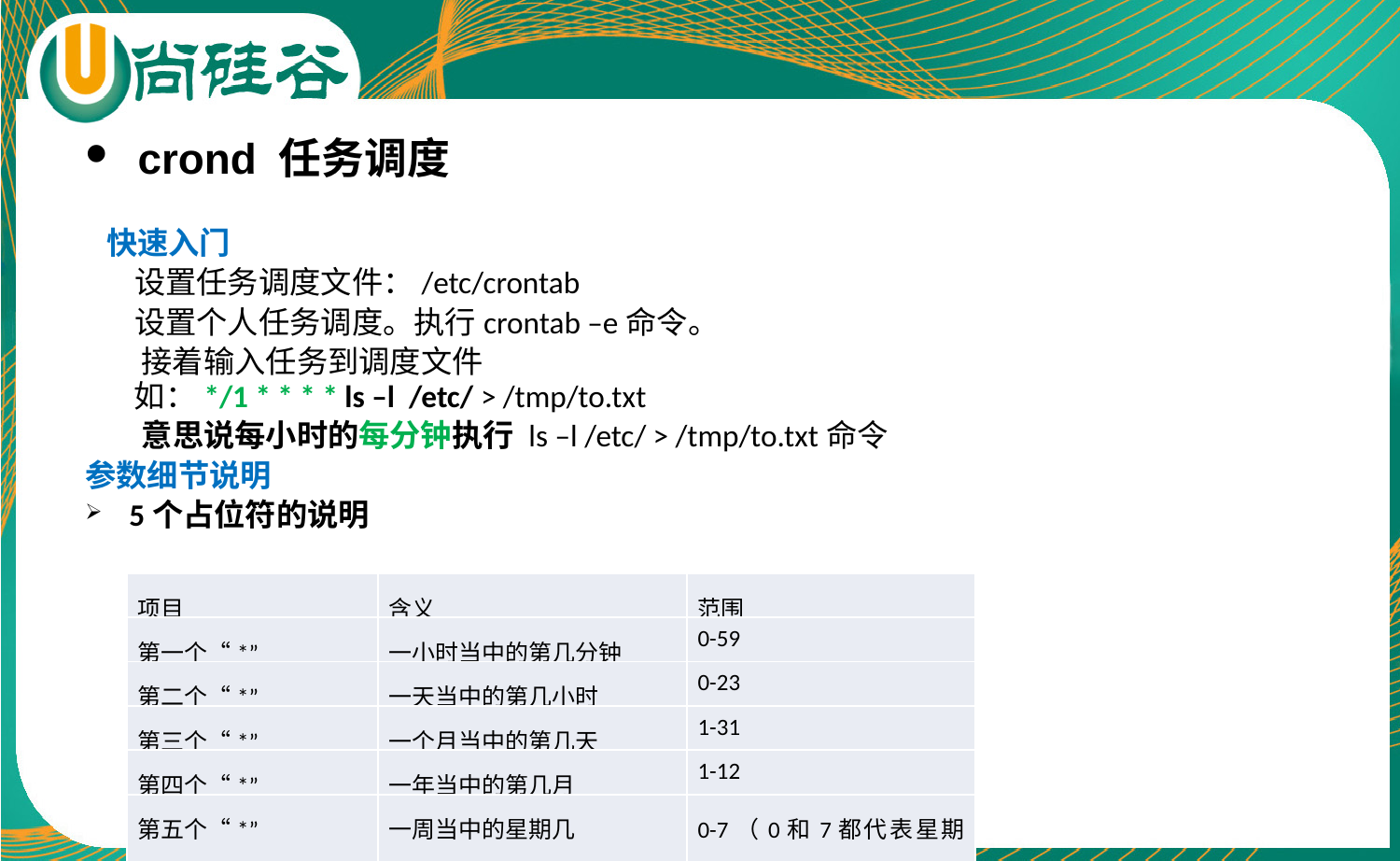

crond 任务调度
  快速入门
      设置任务调度文件：/etc/crontab
      设置个人任务调度。执行crontab –e命令。
       接着输入任务到调度文件
       如：*/1 * * * * ls –l  /etc/ > /tmp/to.txt
       意思说每小时的每分钟执行 ls –l /etc/ > /tmp/to.txt命令
参数细节说明
5个占位符的说明

| 项目 | 含义 | 范围 |
| --- | --- | --- |
| 第一个“\*” | 一小时当中的第几分钟 | 0-59 |
| 第二个“\*” | 一天当中的第几小时 | 0-23 |
| 第三个“\*” | 一个月当中的第几天 | 1-31 |
| 第四个“\*” | 一年当中的第几月 | 1-12 |
| 第五个“\*” | 一周当中的星期几 | 0-7（0和7都代表星期日） |